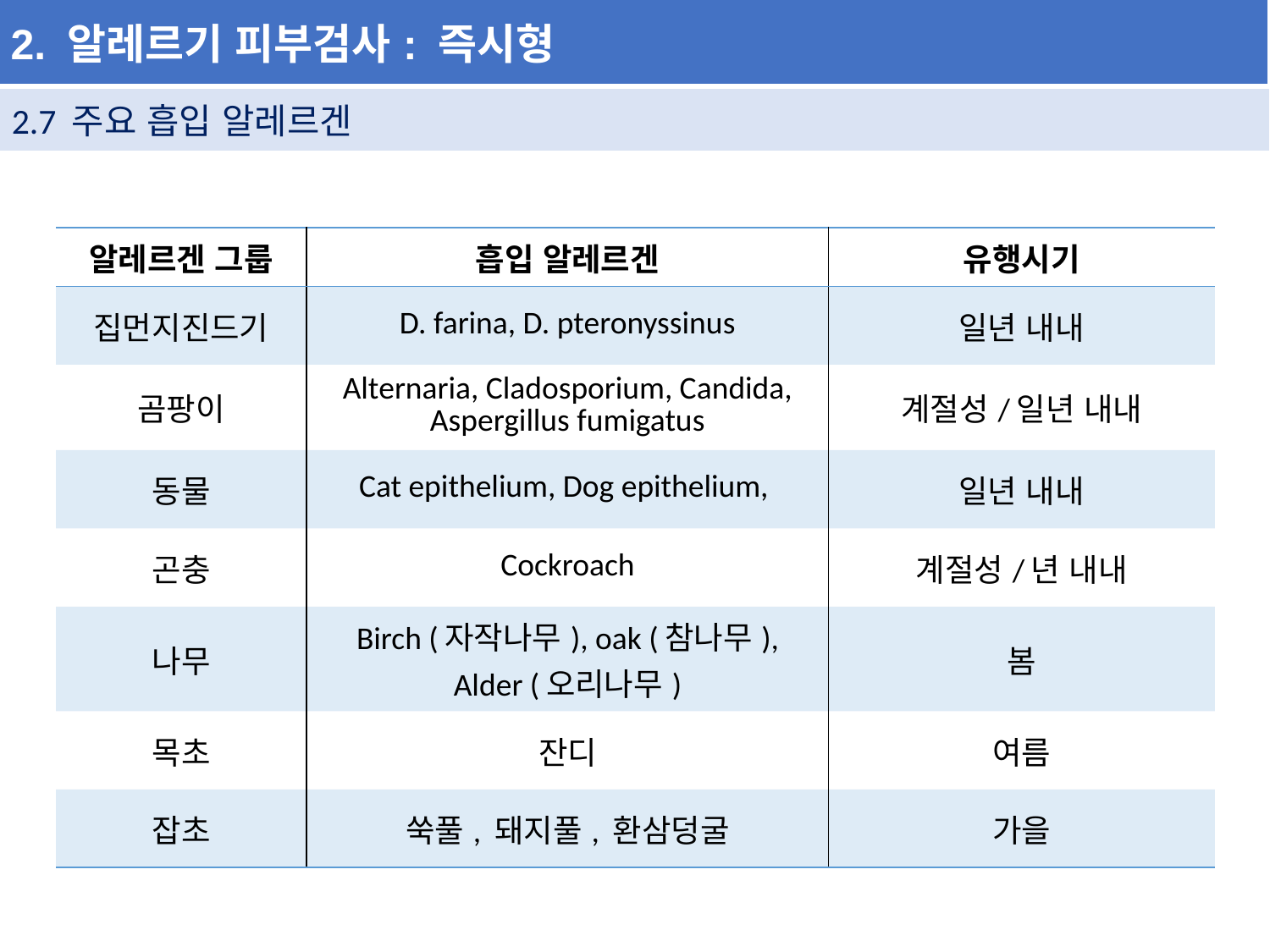

| 2. 알레르기 피부검사: 즉시형 |
| --- |
| 2.7 주요 흡입 알레르겐 |
| --- |
| 알레르겐 그룹 | 흡입 알레르겐 | 유행시기 |
| --- | --- | --- |
| 집먼지진드기 | D. farina, D. pteronyssinus | 일년 내내 |
| 곰팡이 | Alternaria, Cladosporium, Candida, Aspergillus fumigatus | 계절성/일년 내내 |
| 동물 | Cat epithelium, Dog epithelium, | 일년 내내 |
| 곤충 | Cockroach | 계절성/년 내내 |
| 나무 | Birch (자작나무), oak (참나무), Alder (오리나무) | 봄 |
| 목초 | 잔디 | 여름 |
| 잡초 | 쑥풀, 돼지풀, 환삼덩굴 | 가을 |